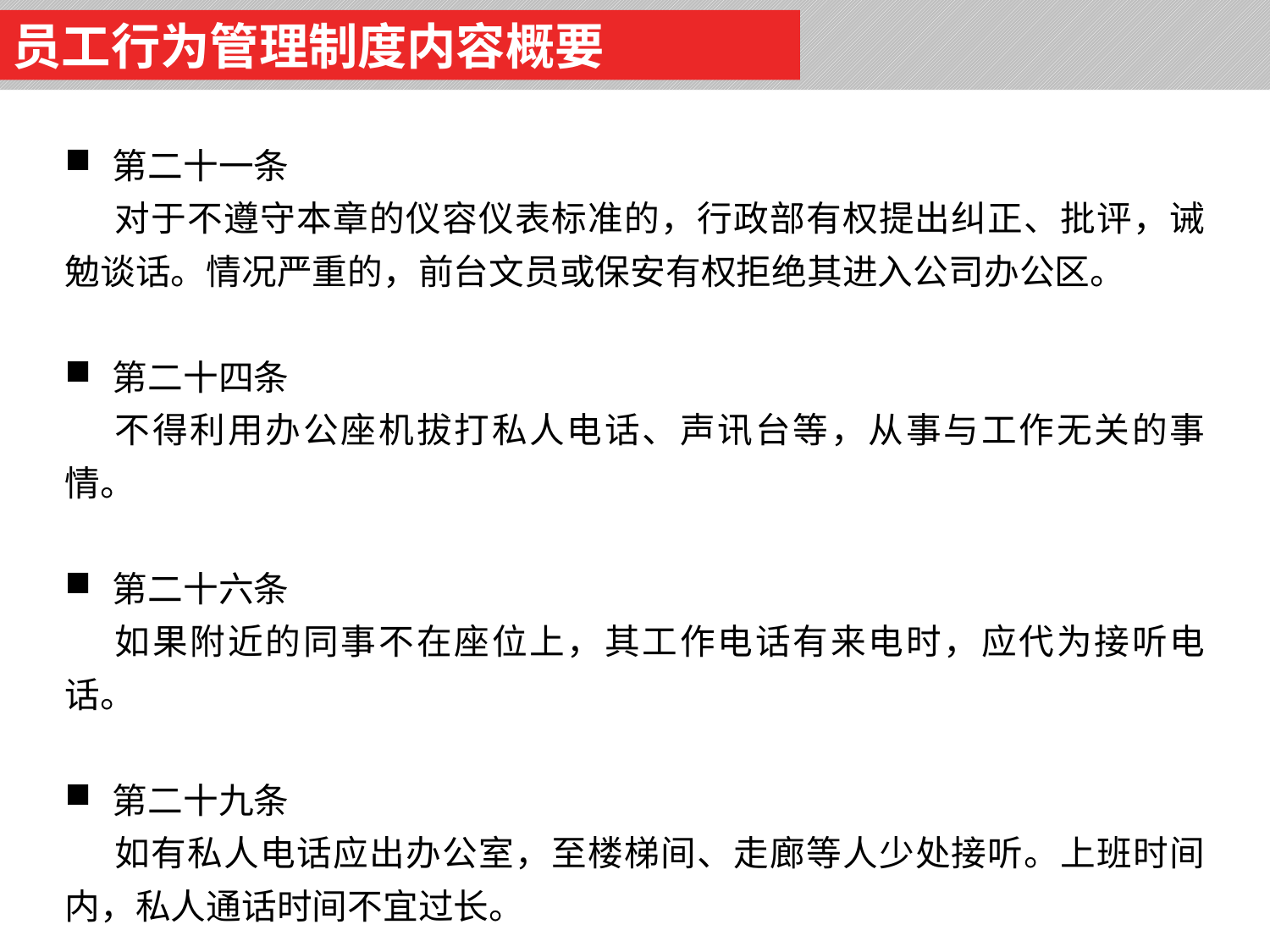

员工行为管理制度内容概要
第二十一条
对于不遵守本章的仪容仪表标准的，行政部有权提出纠正、批评，诫勉谈话。情况严重的，前台文员或保安有权拒绝其进入公司办公区。

第二十四条
不得利用办公座机拔打私人电话、声讯台等，从事与工作无关的事情。

第二十六条
如果附近的同事不在座位上，其工作电话有来电时，应代为接听电话。

第二十九条
如有私人电话应出办公室，至楼梯间、走廊等人少处接听。上班时间内，私人通话时间不宜过长。